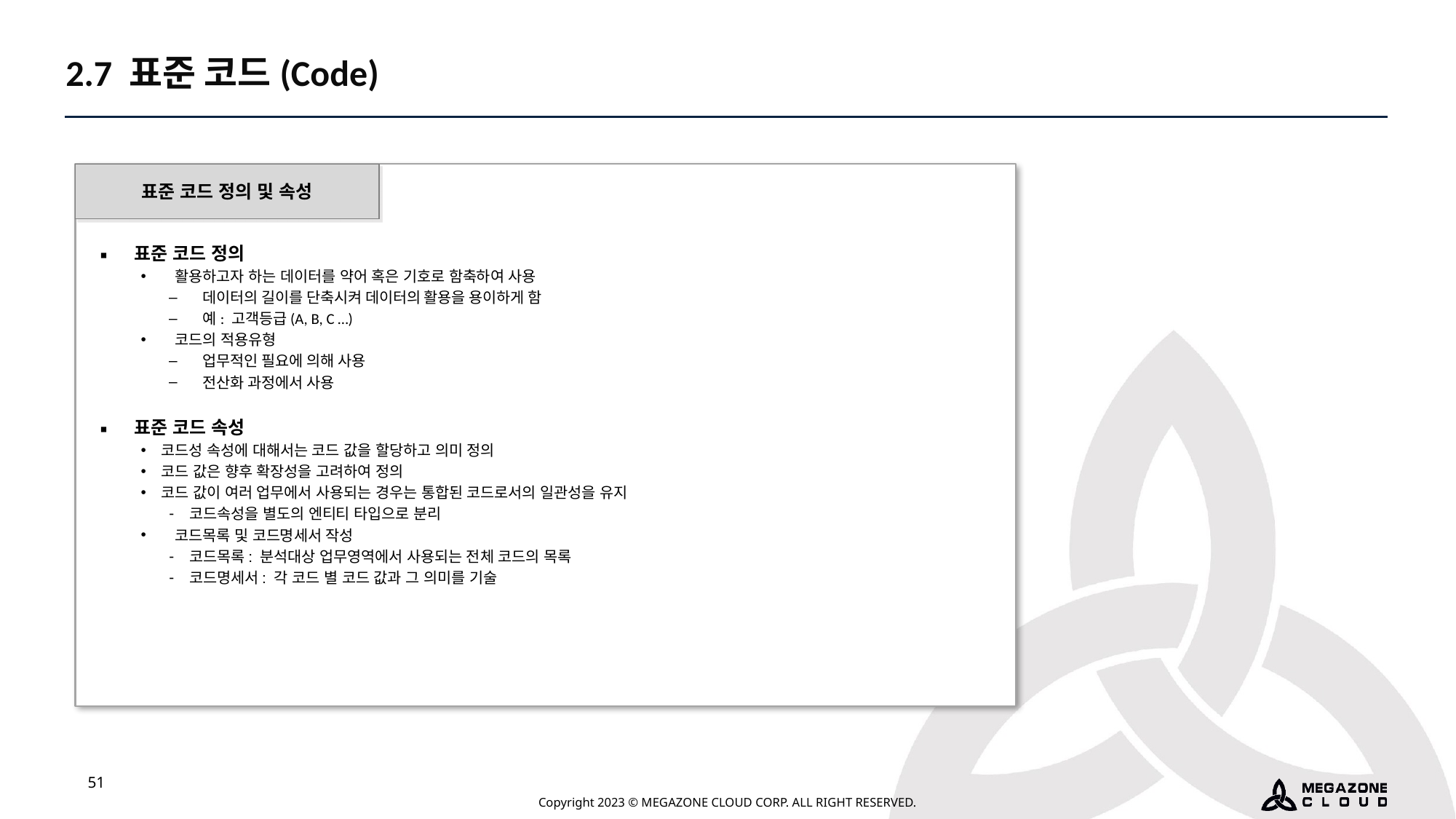

2.7 표준 코드(Code)
표준 코드 정의 및 속성

표준 코드 정의
활용하고자 하는 데이터를 약어 혹은 기호로 함축하여 사용
데이터의 길이를 단축시켜 데이터의 활용을 용이하게 함
예: 고객등급(A, B, C …)
코드의 적용유형
업무적인 필요에 의해 사용
전산화 과정에서 사용

표준 코드 속성
코드성 속성에 대해서는 코드 값을 할당하고 의미 정의
코드 값은 향후 확장성을 고려하여 정의
코드 값이 여러 업무에서 사용되는 경우는 통합된 코드로서의 일관성을 유지
코드속성을 별도의 엔티티 타입으로 분리
코드목록 및 코드명세서 작성
코드목록: 분석대상 업무영역에서 사용되는 전체 코드의 목록
코드명세서: 각 코드 별 코드 값과 그 의미를 기술